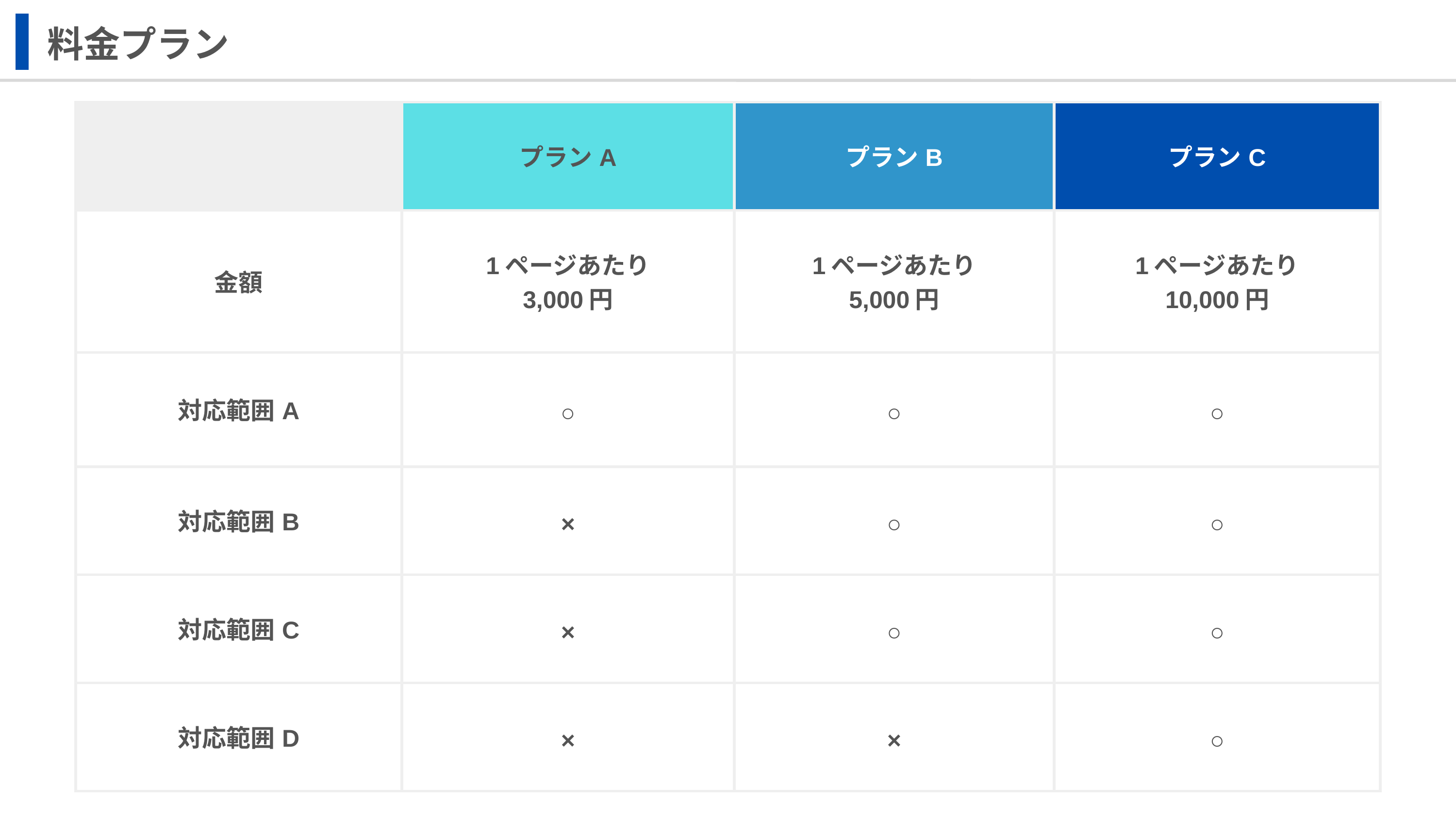

料金プラン

|  | プランA | プランB | プランC |
| --- | --- | --- | --- |
| 金額 | 1ページあたり 3,000円 | 1ページあたり 5,000円 | 1ページあたり 10,000円 |
| 対応範囲A | ○ | ○ | ○ |
| 対応範囲B | × | ○ | ○ |
| 対応範囲C | × | ○ | ○ |
| 対応範囲D | × | × | ○ |